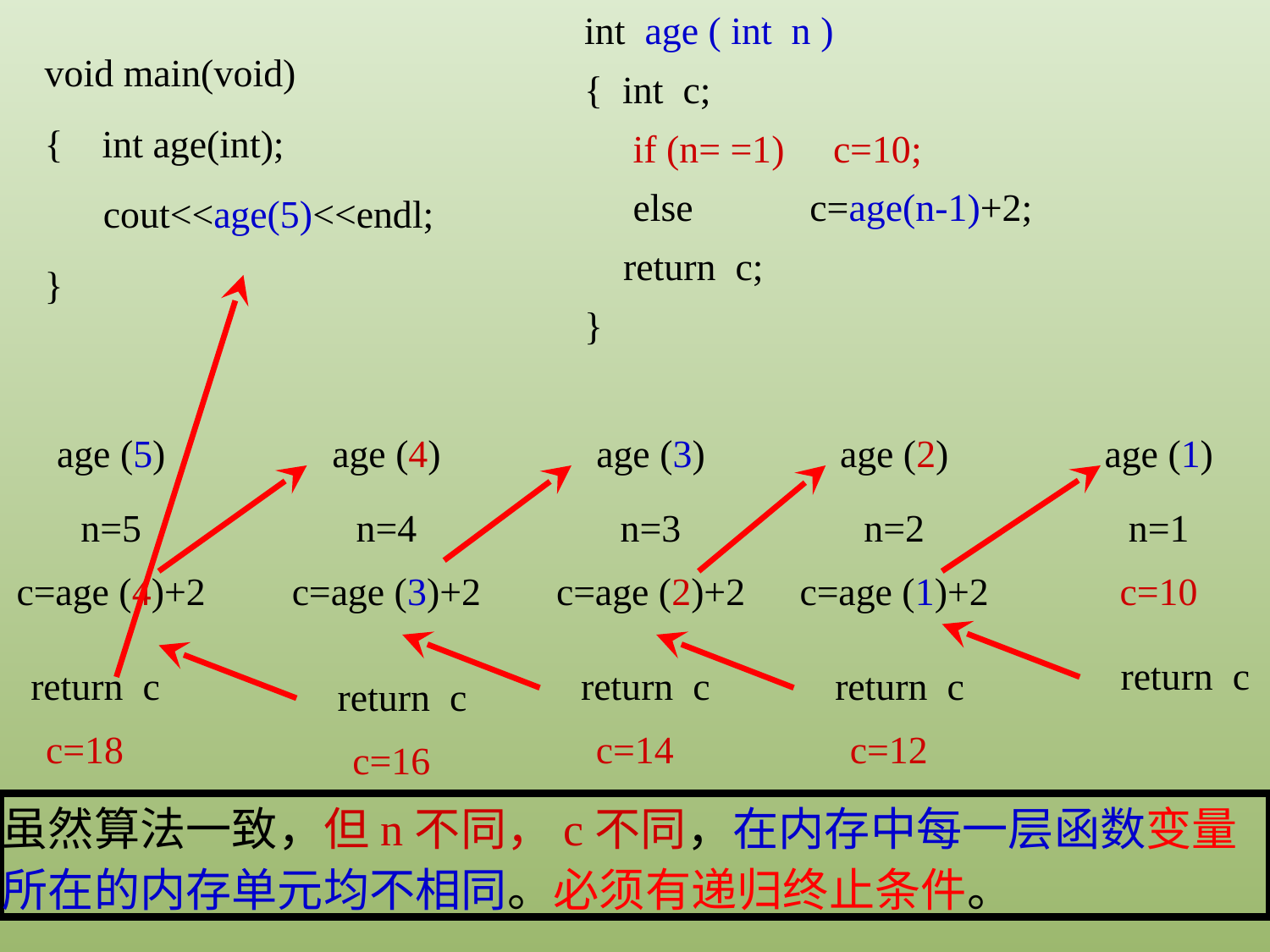

int  age ( int  n )
{  int  c;
     if (n= =1)     c=10;
     else            c=age(n-1)+2;
    return  c;
}
void main(void)
{    int age(int);
      cout<<age(5)<<endl;
}

age (5)
age (4)
age (3)
age (2)
age (1)

n=5
n=4
n=3
n=2
n=1
c=age (4)+2
c=age (3)+2
c=age (2)+2
c=age (1)+2
c=10

return  c
return  c
return  c
return  c
return  c
c=18
c=14
c=12
c=16
虽然算法一致，但n不同，c不同，在内存中每一层函数变量所在的内存单元均不相同。必须有递归终止条件。
210